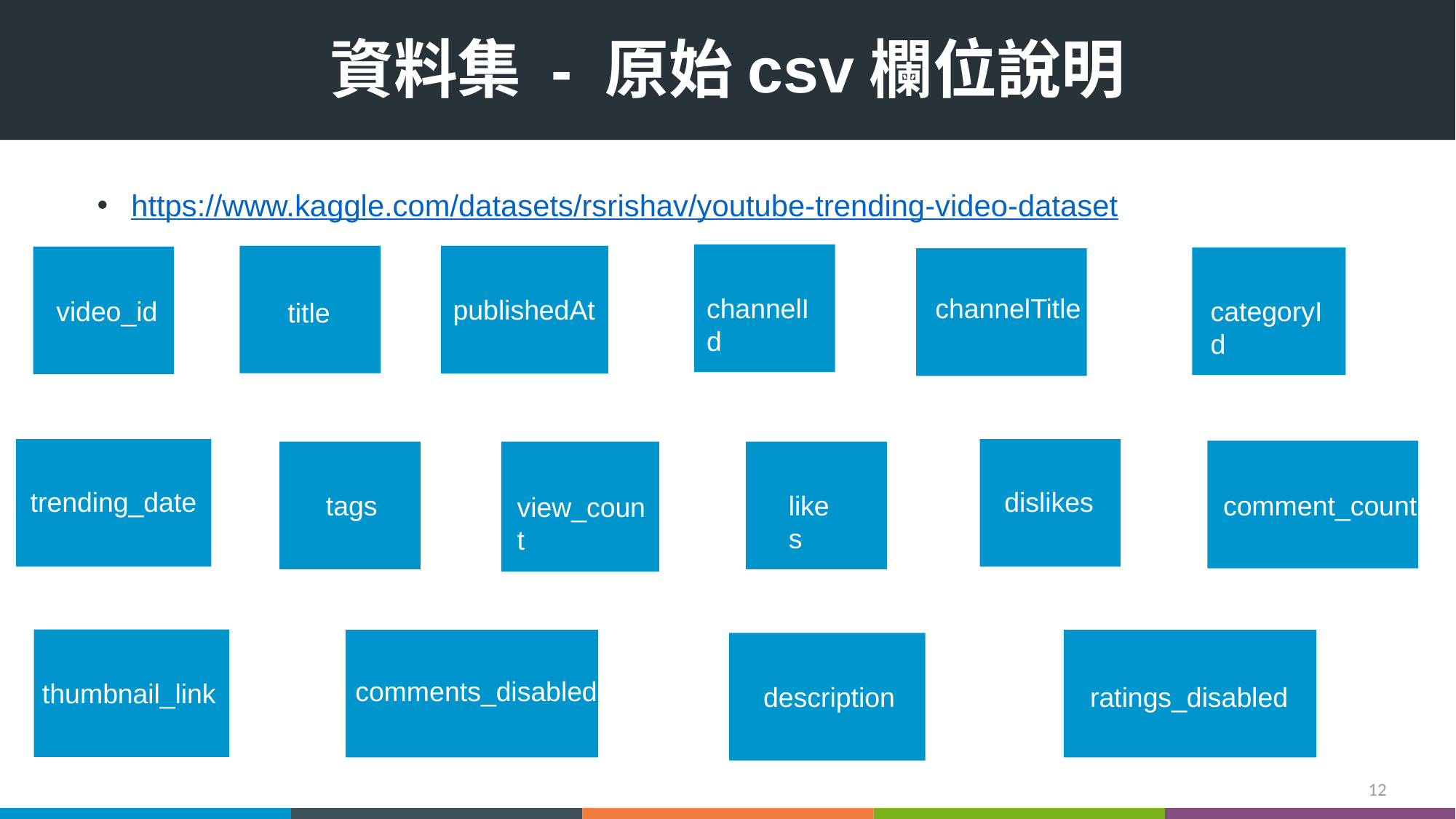

# 資料集 - 原始csv欄位說明
https://www.kaggle.com/datasets/rsrishav/youtube-trending-video-dataset

channelId
channelTitle
publishedAt
video_id
categoryId
title

trending_date
dislikes
likes
tags
comment_count
view_count

comments_disabled
thumbnail_link
description
ratings_disabled
12